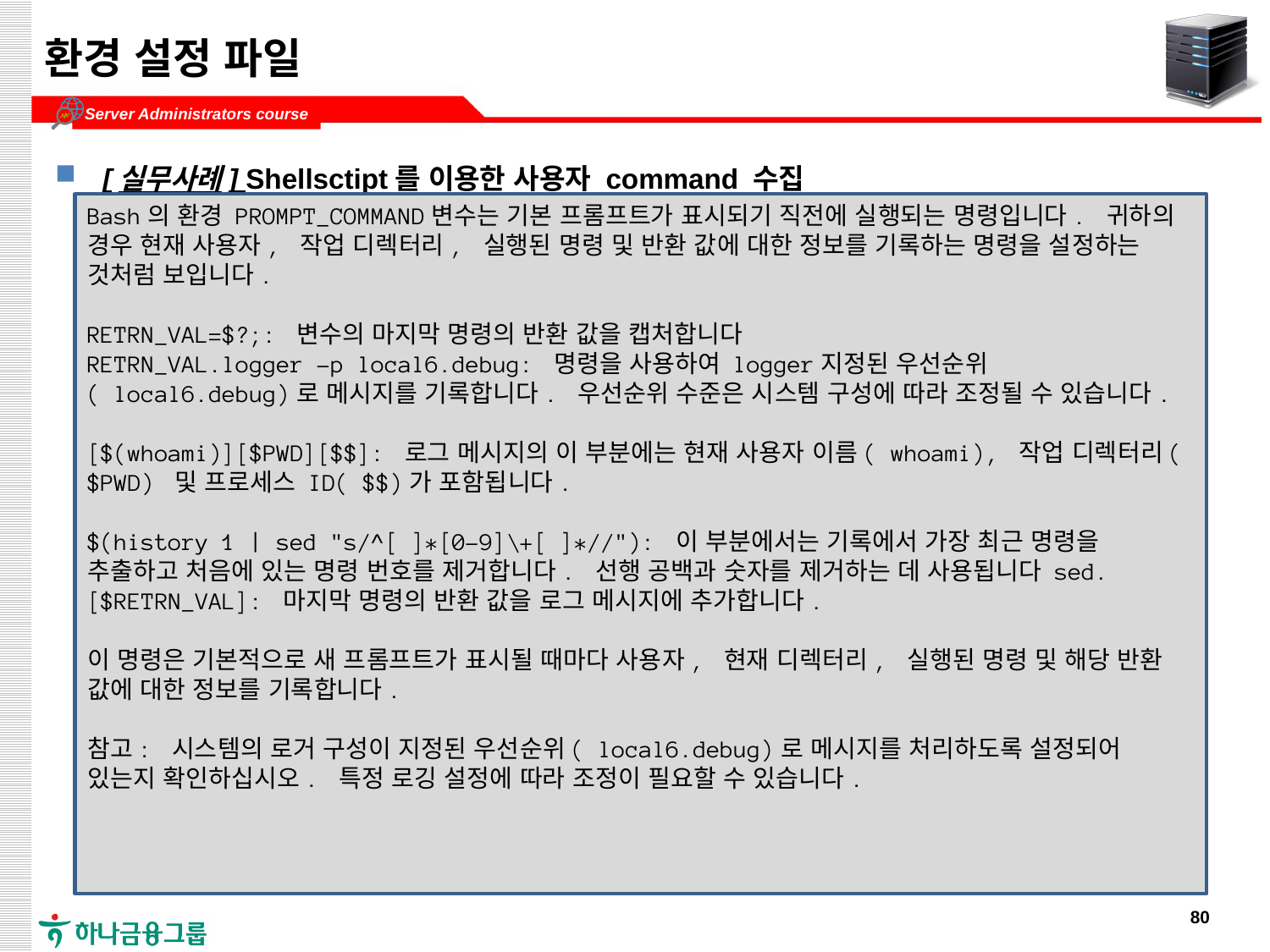

# 환경 설정 파일
[실무사례] Shellsctipt를 이용한 사용자 command 수집
Bash의 환경 PROMPT_COMMAND변수는 기본 프롬프트가 표시되기 직전에 실행되는 명령입니다. 귀하의 경우 현재 사용자, 작업 디렉터리, 실행된 명령 및 반환 값에 대한 정보를 기록하는 명령을 설정하는 것처럼 보입니다.

RETRN_VAL=$?;: 변수의 마지막 명령의 반환 값을 캡처합니다
RETRN_VAL.logger -p local6.debug: 명령을 사용하여 logger지정된 우선순위( local6.debug)로 메시지를 기록합니다. 우선순위 수준은 시스템 구성에 따라 조정될 수 있습니다.

[$(whoami)][$PWD][$$]: 로그 메시지의 이 부분에는 현재 사용자 이름( whoami), 작업 디렉터리( $PWD) 및 프로세스 ID( $$)가 포함됩니다.

$(history 1 | sed "s/^[ ]*[0-9]\+[ ]*//"): 이 부분에서는 기록에서 가장 최근 명령을 추출하고 처음에 있는 명령 번호를 제거합니다. 선행 공백과 숫자를 제거하는 데 사용됩니다 sed.
[$RETRN_VAL]: 마지막 명령의 반환 값을 로그 메시지에 추가합니다.

이 명령은 기본적으로 새 프롬프트가 표시될 때마다 사용자, 현재 디렉터리, 실행된 명령 및 해당 반환 값에 대한 정보를 기록합니다.

참고: 시스템의 로거 구성이 지정된 우선순위( local6.debug)로 메시지를 처리하도록 설정되어 있는지 확인하십시오. 특정 로깅 설정에 따라 조정이 필요할 수 있습니다.